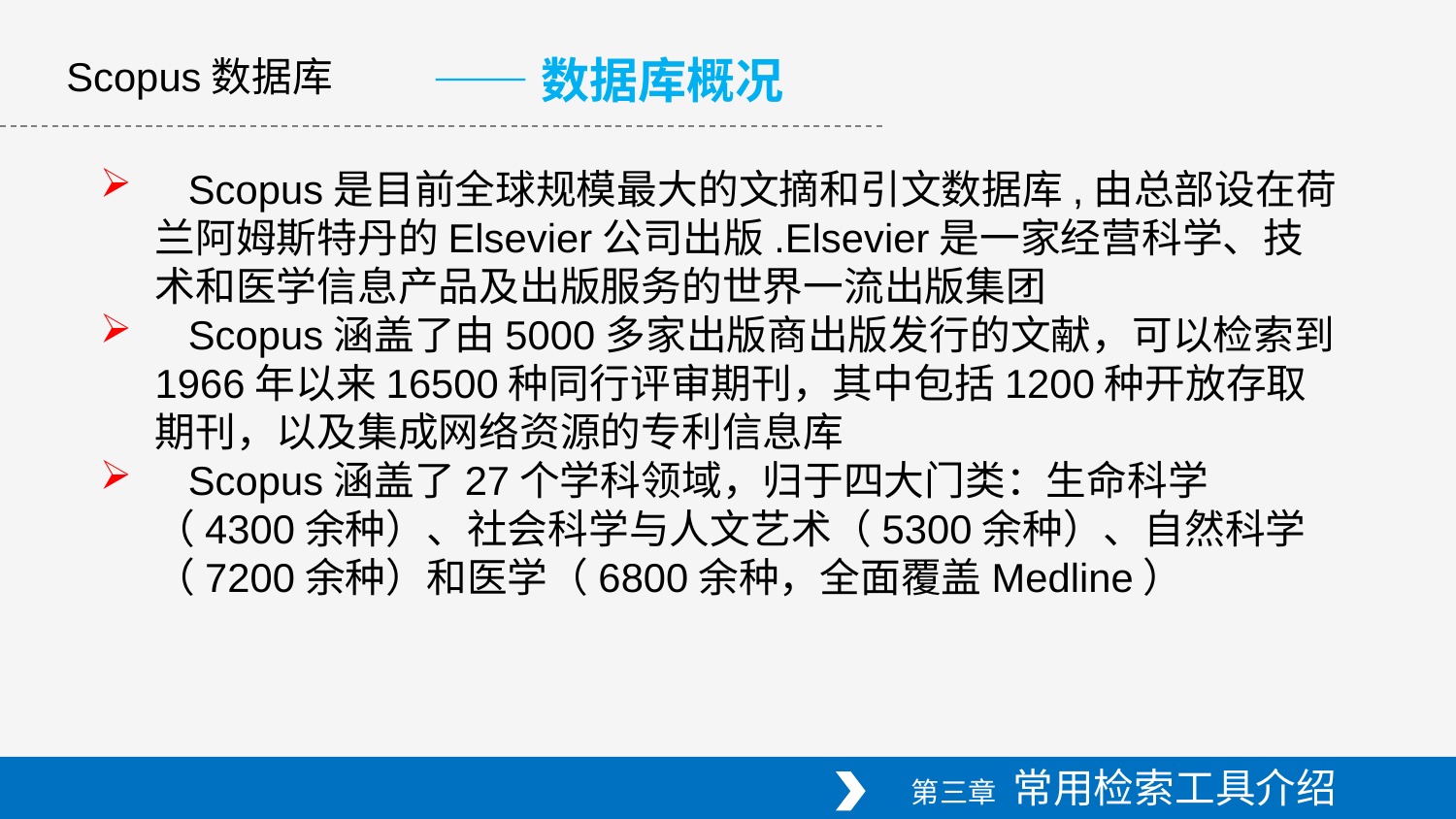

——数据库概况
Scopus数据库
   Scopus是目前全球规模最大的文摘和引文数据库,由总部设在荷兰阿姆斯特丹的Elsevier公司出版.Elsevier是一家经营科学、技术和医学信息产品及出版服务的世界一流出版集团
   Scopus涵盖了由5000多家出版商出版发行的文献，可以检索到1966年以来16500种同行评审期刊，其中包括1200种开放存取期刊，以及集成网络资源的专利信息库
   Scopus涵盖了27个学科领域，归于四大门类：生命科学（4300余种）、社会科学与人文艺术（5300余种）、自然科学（7200余种）和医学（6800余种，全面覆盖Medline）